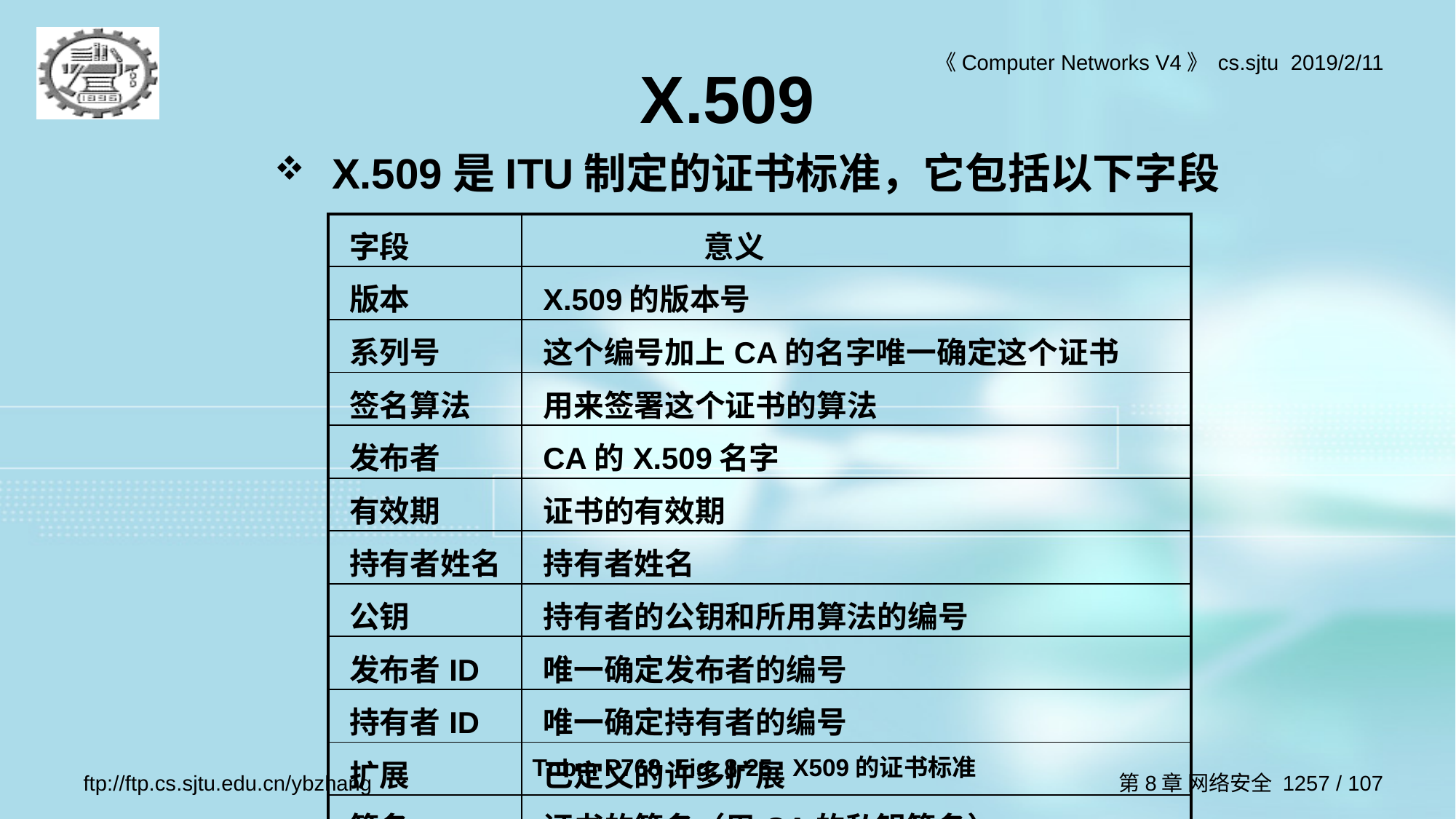

# X.509
X.509是ITU制定的证书标准，它包括以下字段
| 字段 | 意义 |
| --- | --- |
| 版本 | X.509的版本号 |
| 系列号 | 这个编号加上CA的名字唯一确定这个证书 |
| 签名算法 | 用来签署这个证书的算法 |
| 发布者 | CA的X.509名字 |
| 有效期 | 证书的有效期 |
| 持有者姓名 | 持有者姓名 |
| 公钥 | 持有者的公钥和所用算法的编号 |
| 发布者ID | 唯一确定发布者的编号 |
| 持有者ID | 唯一确定持有者的编号 |
| 扩展 | 已定义的许多扩展 |
| 签名 | 证书的签名（用CA的私钥签名） |
Tnbm P768  Fig. 8-25   X509的证书标准